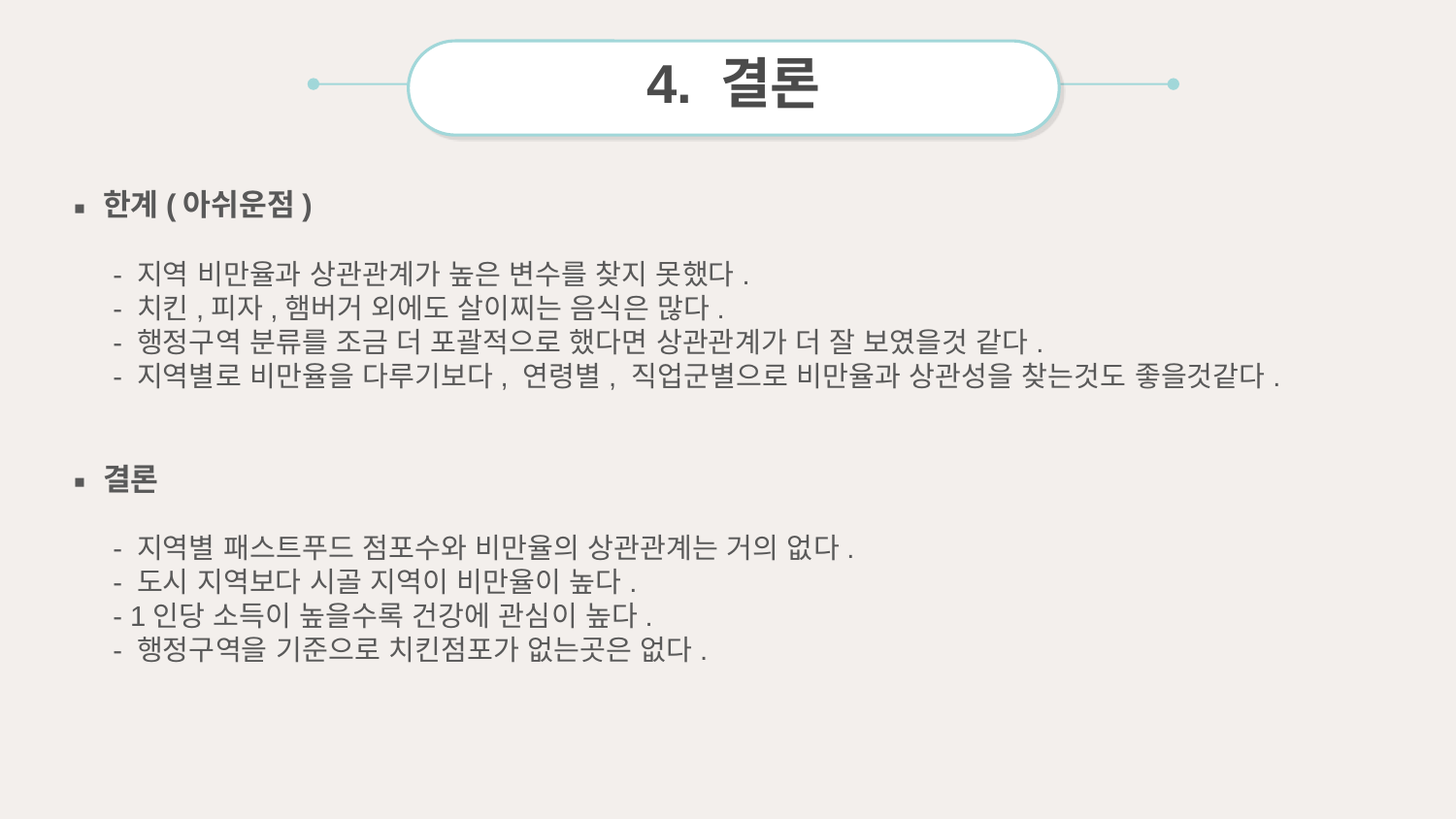

4. 결론

한계(아쉬운점)

     - 지역 비만율과 상관관계가 높은 변수를 찾지 못했다.
     - 치킨,피자,햄버거 외에도 살이찌는 음식은 많다.
     - 행정구역 분류를 조금 더 포괄적으로 했다면 상관관계가 더 잘 보였을것 같다.
     - 지역별로 비만율을 다루기보다, 연령별, 직업군별으로 비만율과 상관성을 찾는것도 좋을것같다.

결론

     - 지역별 패스트푸드 점포수와 비만율의 상관관계는 거의 없다.
     - 도시 지역보다 시골 지역이 비만율이 높다.
     - 1인당 소득이 높을수록 건강에 관심이 높다.
     - 행정구역을 기준으로 치킨점포가 없는곳은 없다.